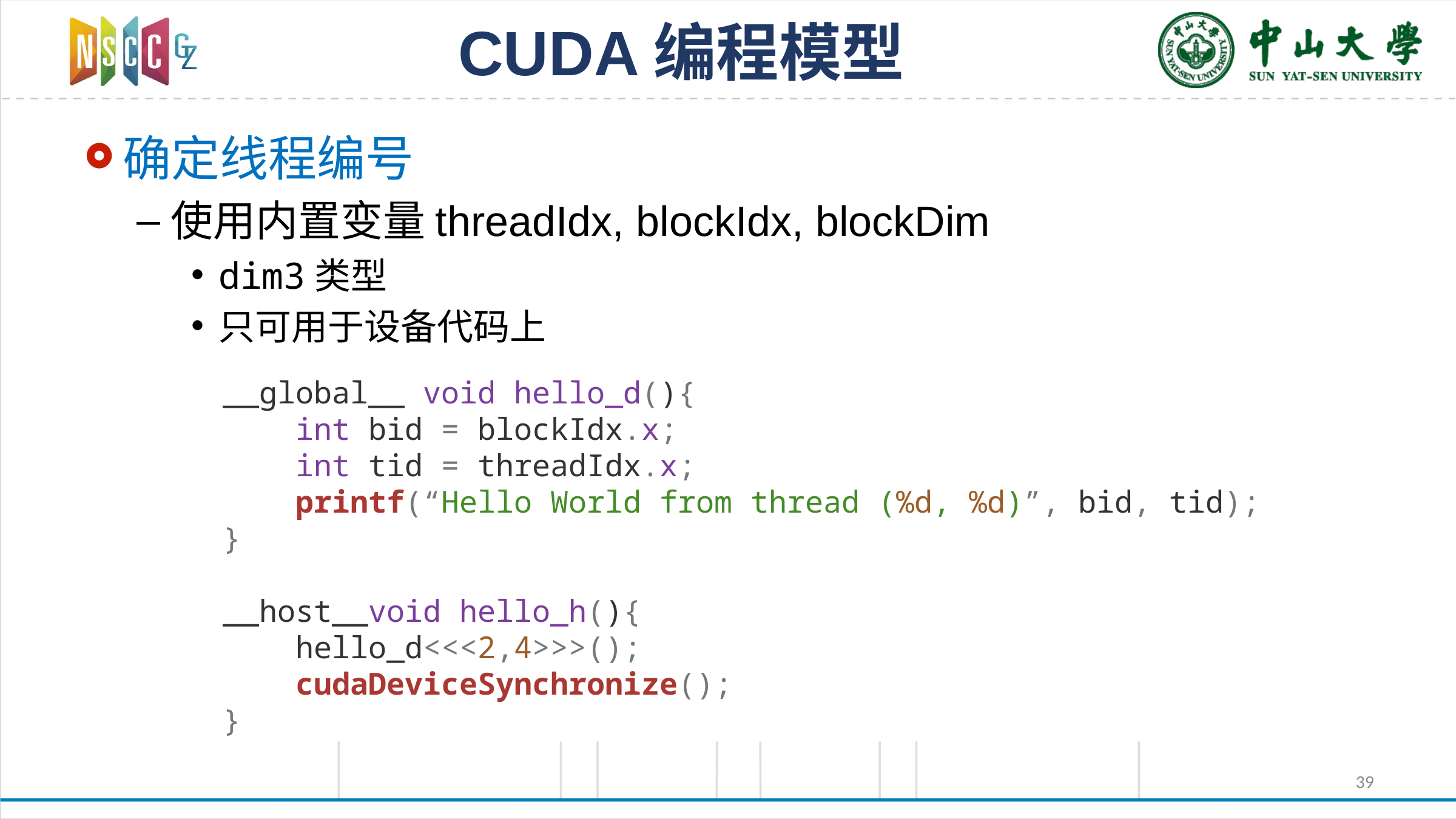

# CUDA编程模型
确定线程编号
使用内置变量threadIdx, blockIdx, blockDim
dim3类型
只可用于设备代码上
__global__ void hello_d(){
    int bid = blockIdx.x;
    int tid = threadIdx.x;
    printf(“Hello World from thread (%d, %d)”, bid, tid);
}
__host__void hello_h(){
    hello_d<<<2,4>>>();
    cudaDeviceSynchronize();
}
39